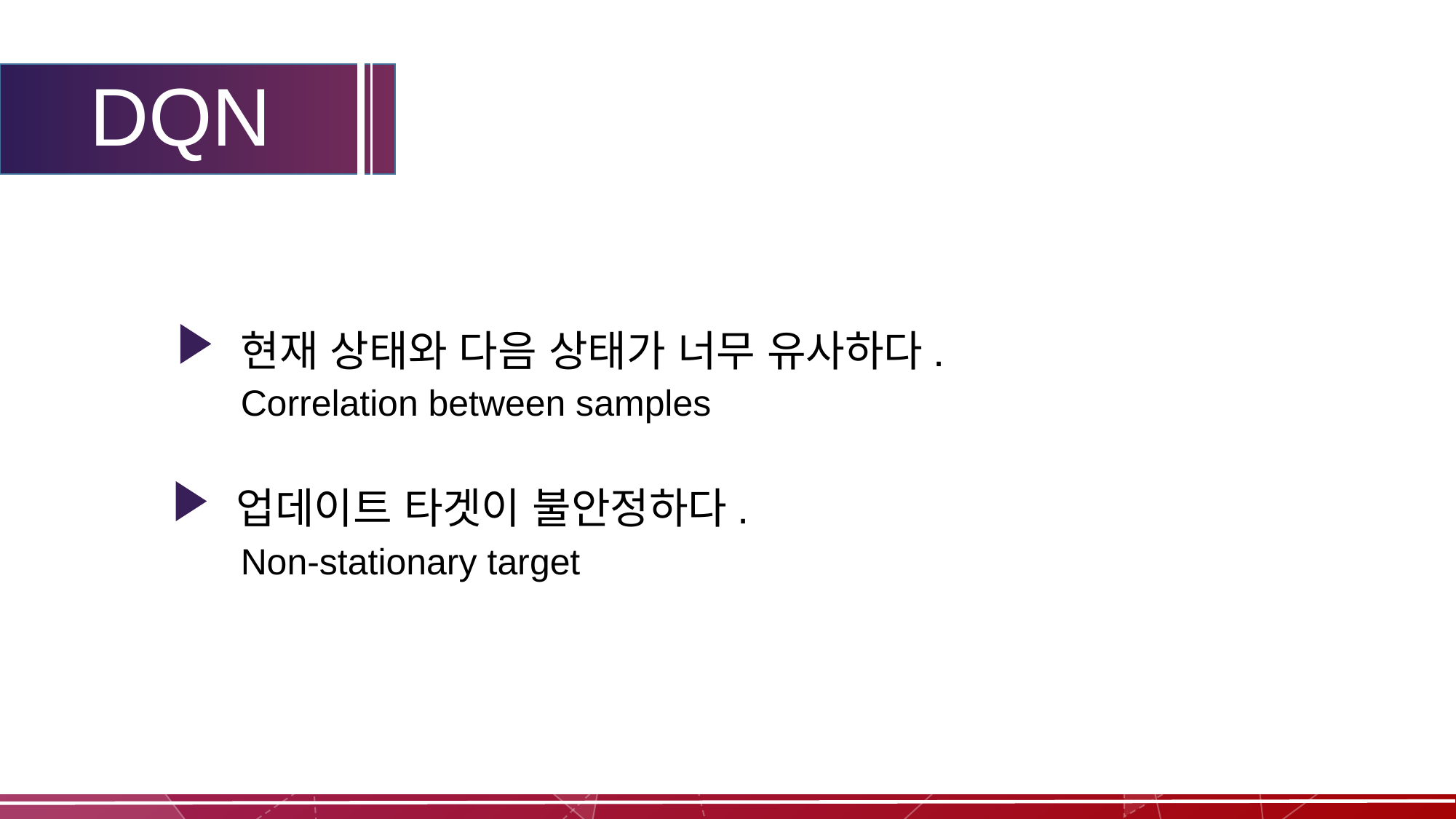

# DQN
현재 상태와 다음 상태가 너무 유사하다.

Correlation between samples
업데이트 타겟이 불안정하다.

Non-stationary target